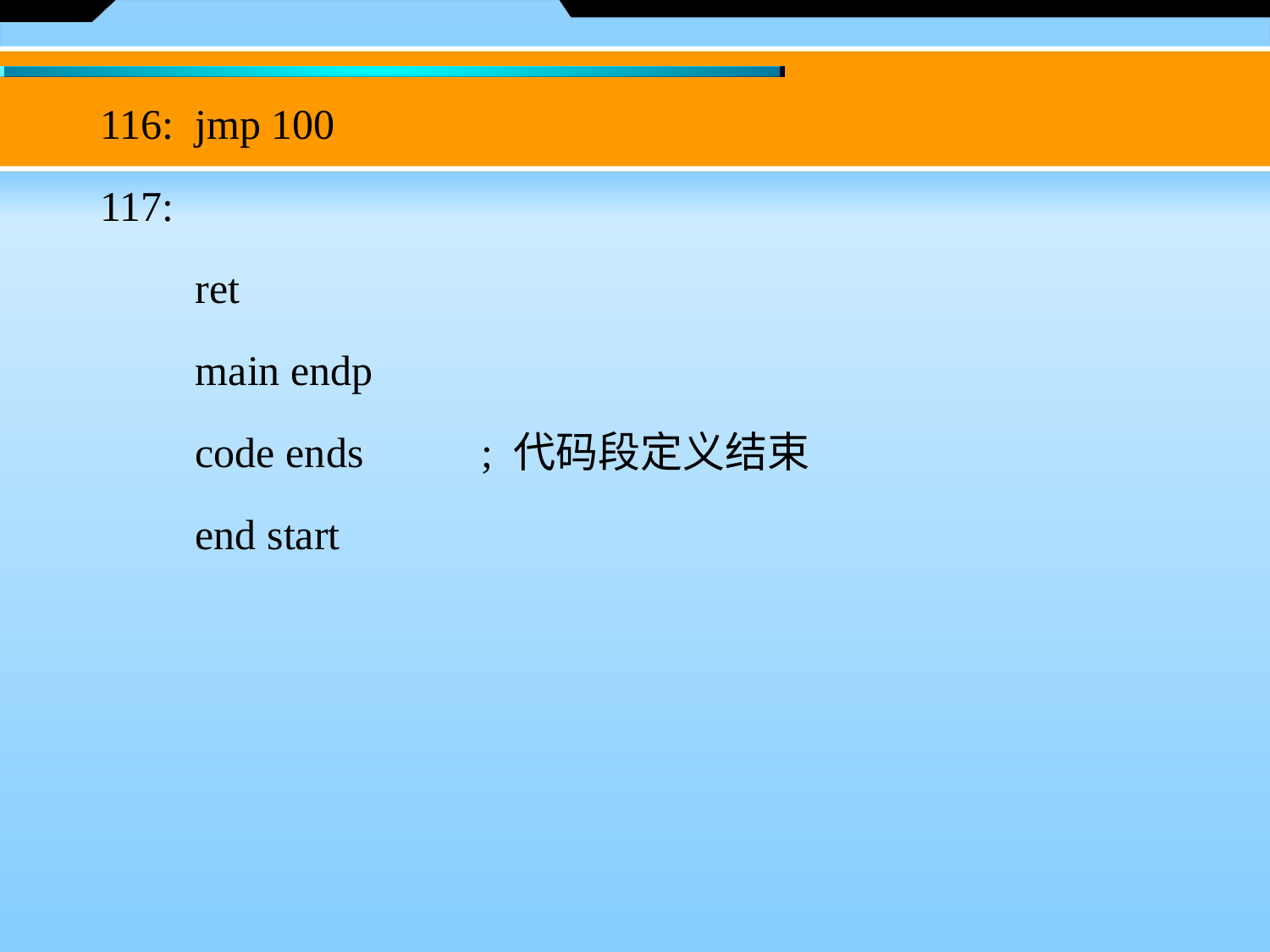

116:  jmp 100
117:
         ret
         main endp
         code ends          	; 代码段定义结束
         end start